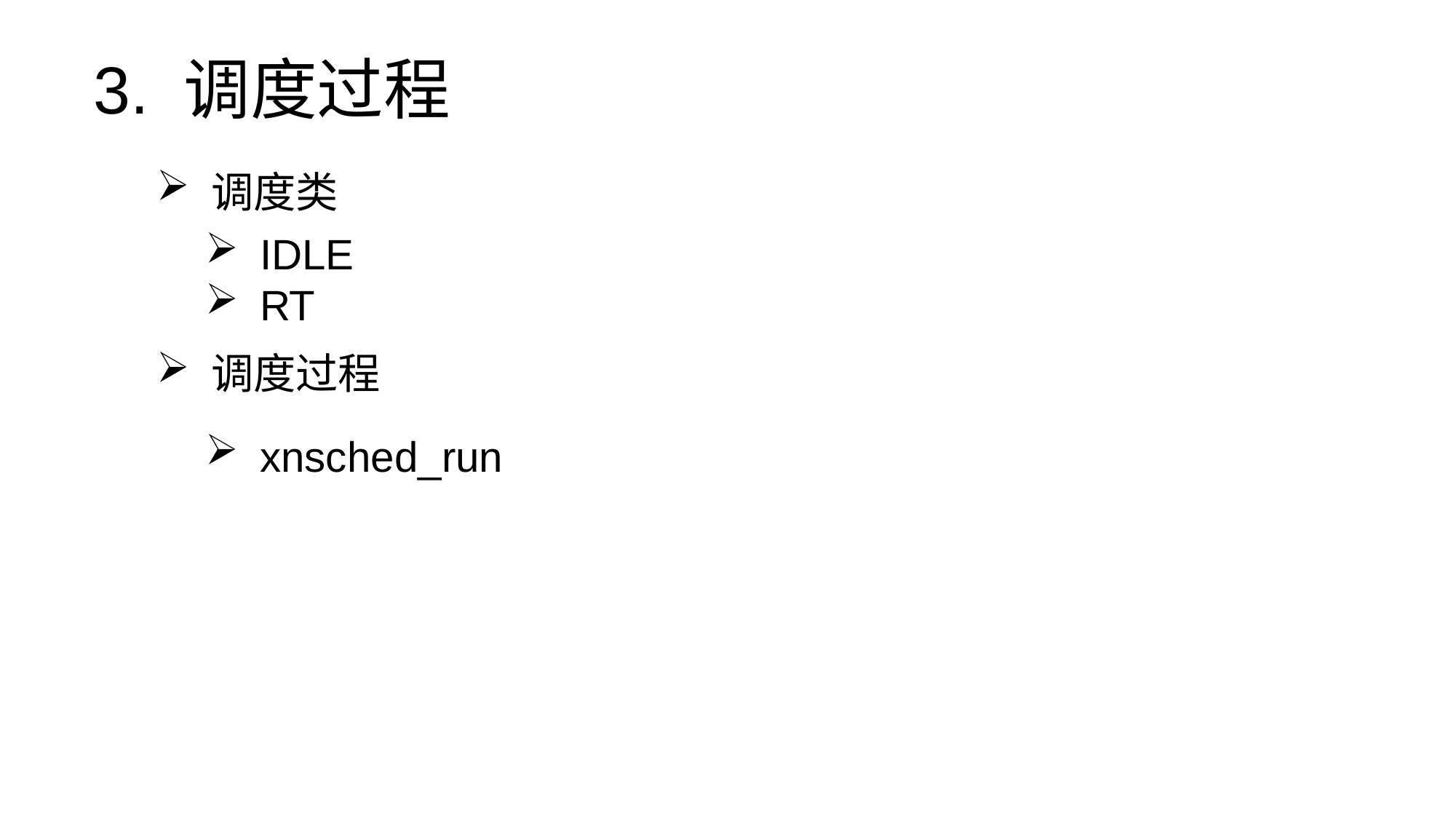

3. 调度过程
调度类
IDLE
RT
调度过程
xnsched_run